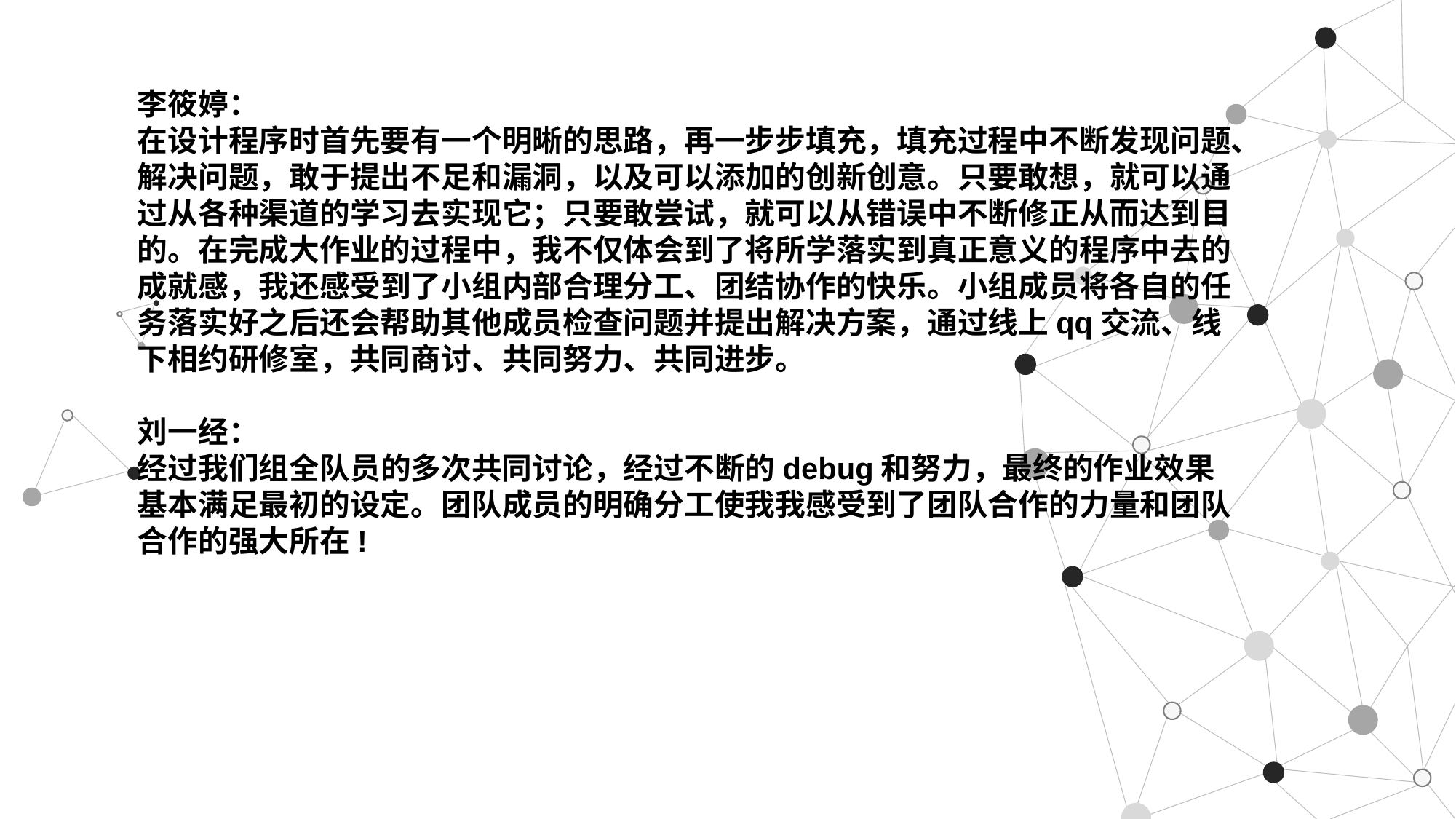

李筱婷：
在设计程序时首先要有一个明晰的思路，再一步步填充，填充过程中不断发现问题、解决问题，敢于提出不足和漏洞，以及可以添加的创新创意。只要敢想，就可以通过从各种渠道的学习去实现它；只要敢尝试，就可以从错误中不断修正从而达到目的。在完成大作业的过程中，我不仅体会到了将所学落实到真正意义的程序中去的成就感，我还感受到了小组内部合理分工、团结协作的快乐。小组成员将各自的任务落实好之后还会帮助其他成员检查问题并提出解决方案，通过线上qq交流、线下相约研修室，共同商讨、共同努力、共同进步。

刘一经：
经过我们组全队员的多次共同讨论，经过不断的debug和努力，最终的作业效果基本满足最初的设定。团队成员的明确分工使我我感受到了团队合作的力量和团队合作的强大所在!